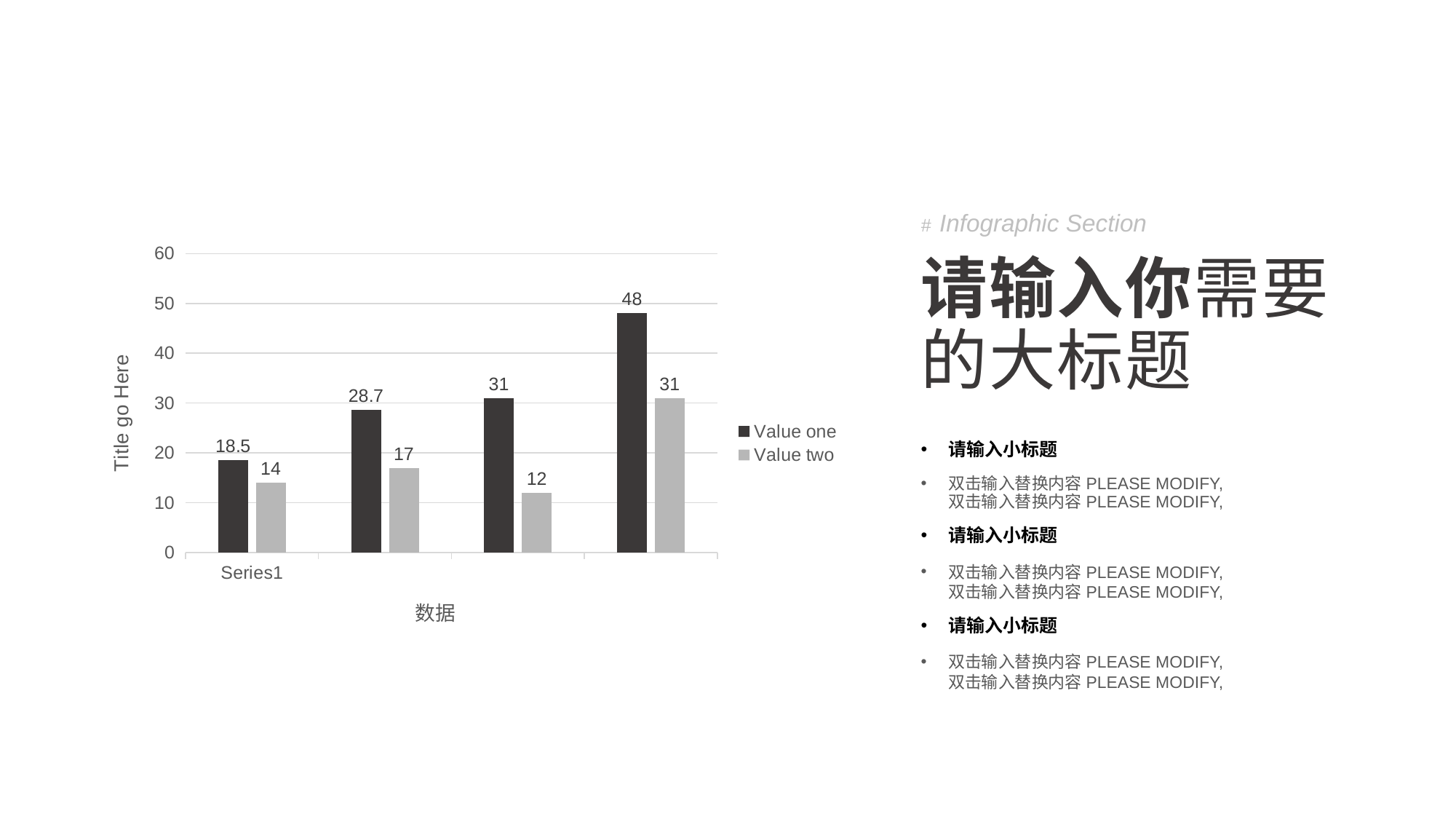

# Infographic Section

### Chart

| Category | Value one | Value two |
|---|---|---|
|  | 18.5 | 14.0 |
|  | 28.7 | 17.0 |
|  | 31.0 | 12.0 |
|  | 48.0 | 31.0 |
请输入你需要
的大标题
请输入小标题
双击输入替换内容PLEASE MODIFY,双击输入替换内容PLEASE MODIFY,
请输入小标题
双击输入替换内容PLEASE MODIFY,双击输入替换内容PLEASE MODIFY,
请输入小标题
双击输入替换内容PLEASE MODIFY,双击输入替换内容PLEASE MODIFY,